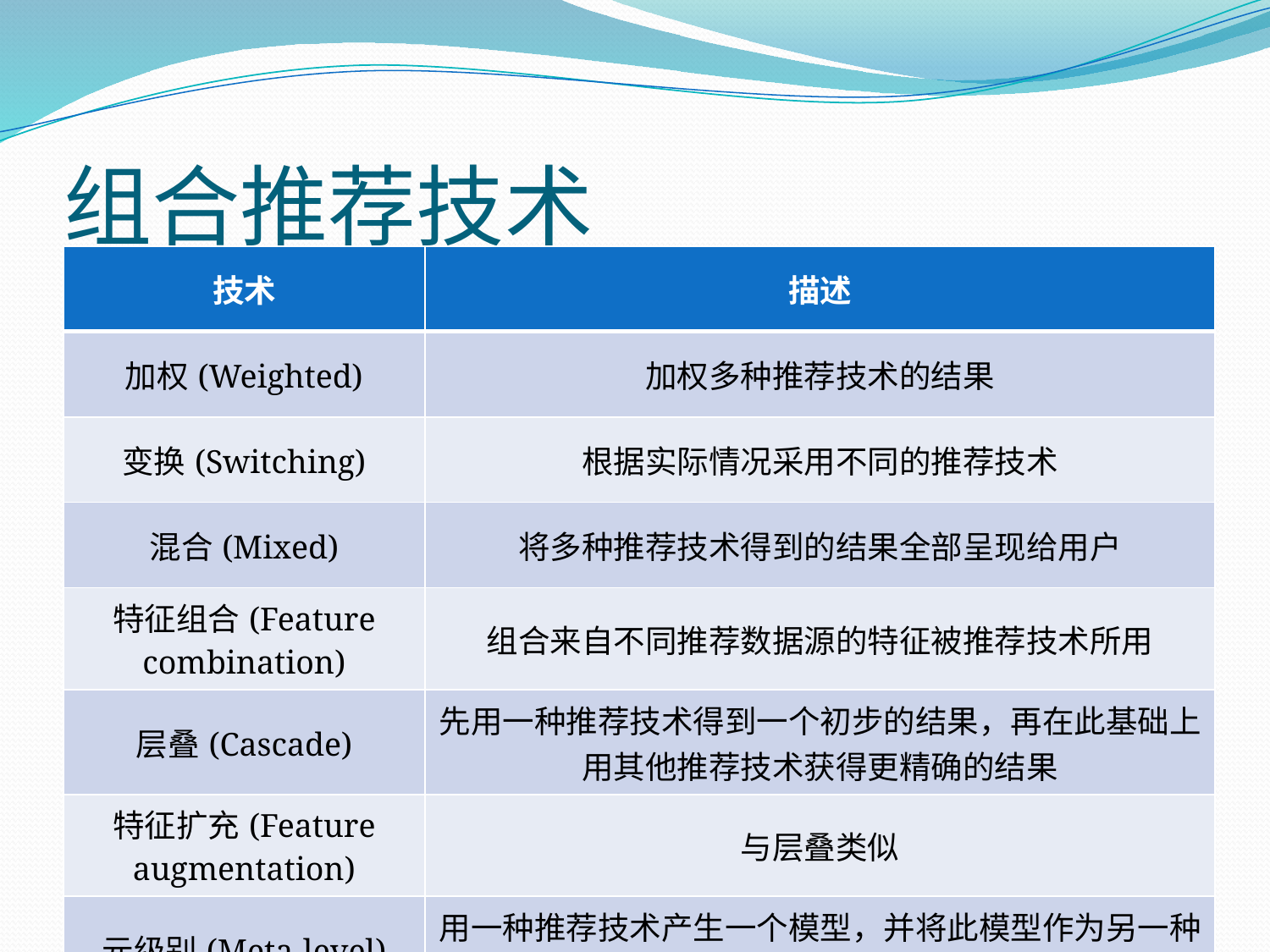

# 组合推荐技术
| 技术 | 描述 |
| --- | --- |
| 加权(Weighted) | 加权多种推荐技术的结果 |
| 变换(Switching) | 根据实际情况采用不同的推荐技术 |
| 混合(Mixed) | 将多种推荐技术得到的结果全部呈现给用户 |
| 特征组合(Feature combination) | 组合来自不同推荐数据源的特征被推荐技术所用 |
| 层叠(Cascade) | 先用一种推荐技术得到一个初步的结果，再在此基础上用其他推荐技术获得更精确的结果 |
| 特征扩充(Feature augmentation) | 与层叠类似 |
| 元级别(Meta-level) | 用一种推荐技术产生一个模型，并将此模型作为另一种推荐技术的输入 |